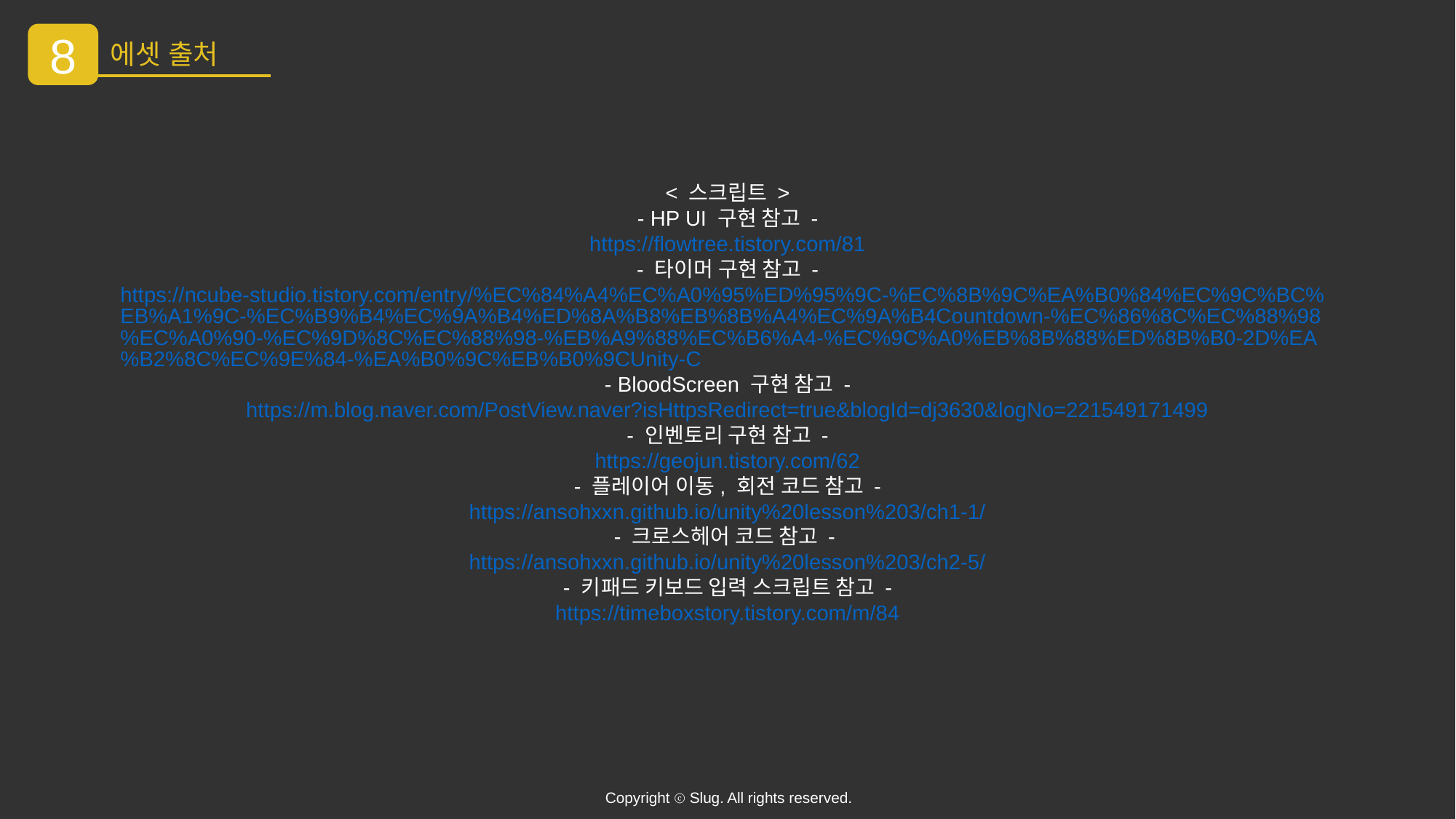

8
에셋 출처
< 스크립트 >
- HP UI 구현 참고 -
https://flowtree.tistory.com/81
- 타이머 구현 참고 -
https://ncube-studio.tistory.com/entry/%EC%84%A4%EC%A0%95%ED%95%9C-%EC%8B%9C%EA%B0%84%EC%9C%BC%EB%A1%9C-%EC%B9%B4%EC%9A%B4%ED%8A%B8%EB%8B%A4%EC%9A%B4Countdown-%EC%86%8C%EC%88%98%EC%A0%90-%EC%9D%8C%EC%88%98-%EB%A9%88%EC%B6%A4-%EC%9C%A0%EB%8B%88%ED%8B%B0-2D%EA%B2%8C%EC%9E%84-%EA%B0%9C%EB%B0%9CUnity-C
- BloodScreen 구현 참고 -
https://m.blog.naver.com/PostView.naver?isHttpsRedirect=true&blogId=dj3630&logNo=221549171499
- 인벤토리 구현 참고 -
https://geojun.tistory.com/62
- 플레이어 이동, 회전 코드 참고 -
https://ansohxxn.github.io/unity%20lesson%203/ch1-1/
- 크로스헤어 코드 참고 -
https://ansohxxn.github.io/unity%20lesson%203/ch2-5/
- 키패드 키보드 입력 스크립트 참고 -
https://timeboxstory.tistory.com/m/84
Copyright ⓒ Slug. All rights reserved.